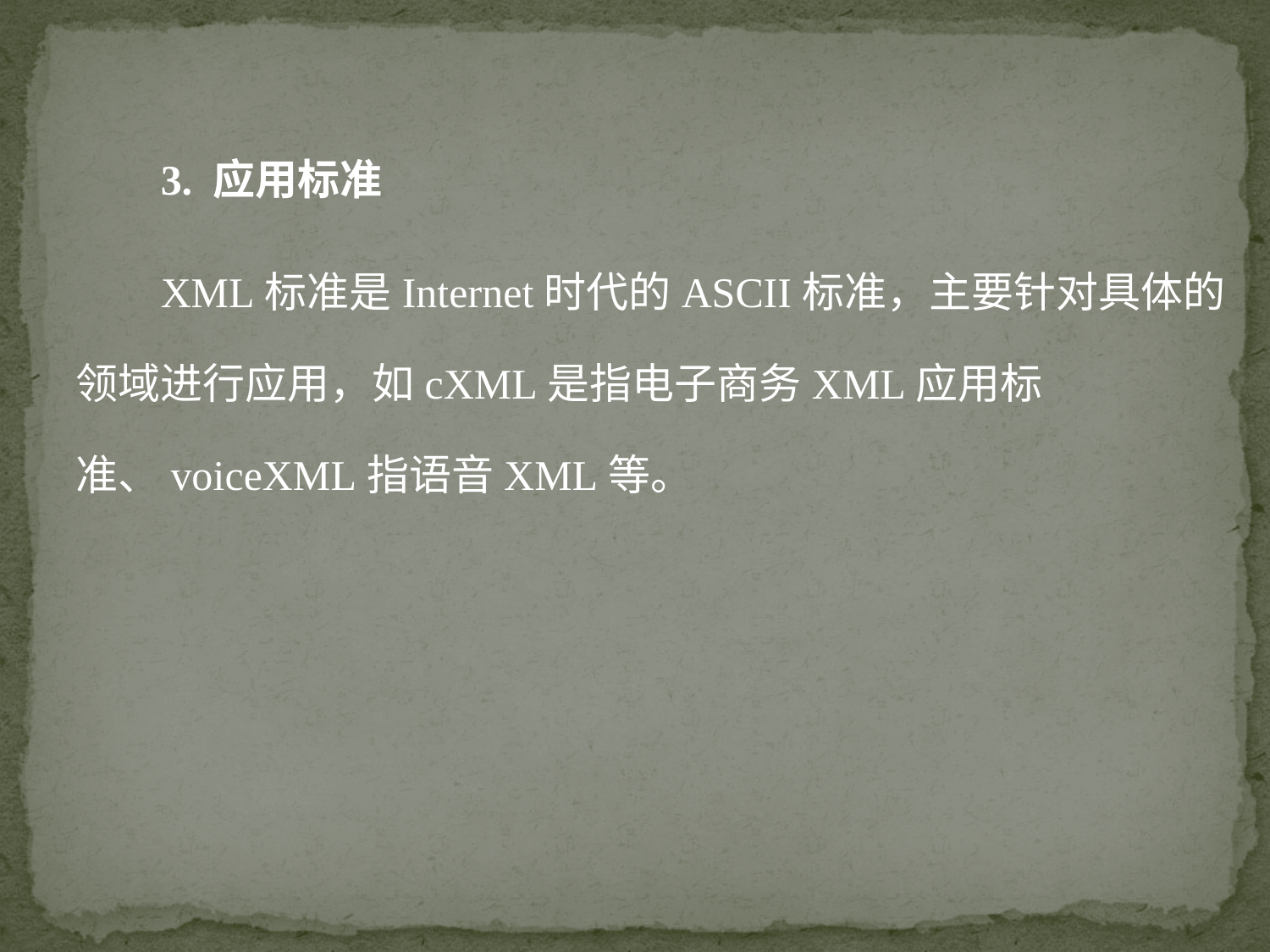

3. 应用标准
        XML标准是Internet时代的ASCII标准，主要针对具体的领域进行应用，如cXML是指电子商务XML应用标准、voiceXML指语音XML等。